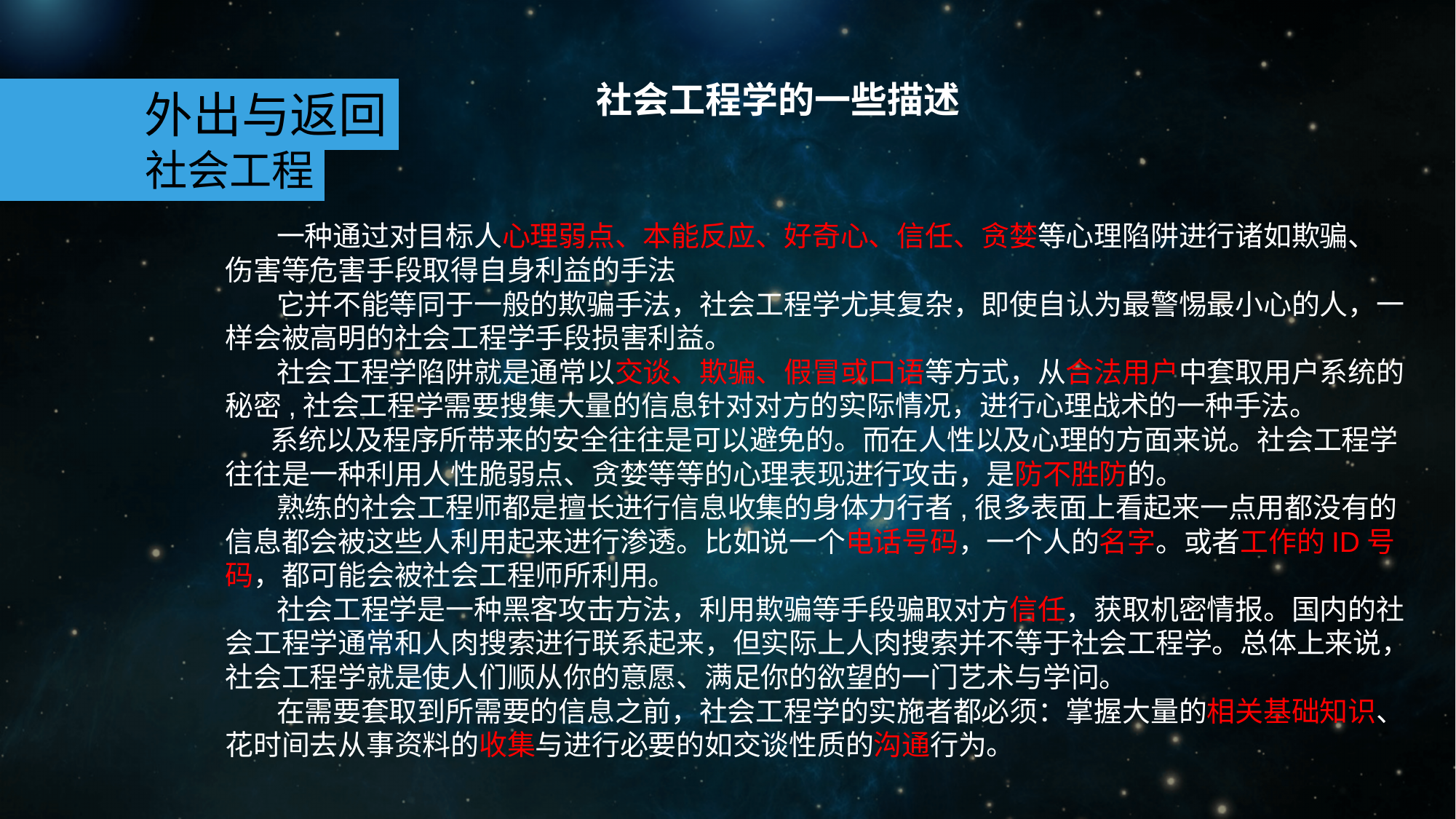

社会工程学的一些描述

外出与返回

社会工程
       一种通过对目标人心理弱点、本能反应、好奇心、信任、贪婪等心理陷阱进行诸如欺骗、
伤害等危害手段取得自身利益的手法
       它并不能等同于一般的欺骗手法，社会工程学尤其复杂，即使自认为最警惕最小心的人，一样会被高明的社会工程学手段损害利益。
       社会工程学陷阱就是通常以交谈、欺骗、假冒或口语等方式，从合法用户中套取用户系统的秘密,社会工程学需要搜集大量的信息针对对方的实际情况，进行心理战术的一种手法。
      系统以及程序所带来的安全往往是可以避免的。而在人性以及心理的方面来说。社会工程学往往是一种利用人性脆弱点、贪婪等等的心理表现进行攻击，是防不胜防的。
       熟练的社会工程师都是擅长进行信息收集的身体力行者,很多表面上看起来一点用都没有的信息都会被这些人利用起来进行渗透。比如说一个电话号码，一个人的名字。或者工作的ID号码，都可能会被社会工程师所利用。
       社会工程学是一种黑客攻击方法，利用欺骗等手段骗取对方信任，获取机密情报。国内的社会工程学通常和人肉搜索进行联系起来，但实际上人肉搜索并不等于社会工程学。总体上来说，社会工程学就是使人们顺从你的意愿、满足你的欲望的一门艺术与学问。
       在需要套取到所需要的信息之前，社会工程学的实施者都必须：掌握大量的相关基础知识、花时间去从事资料的收集与进行必要的如交谈性质的沟通行为。